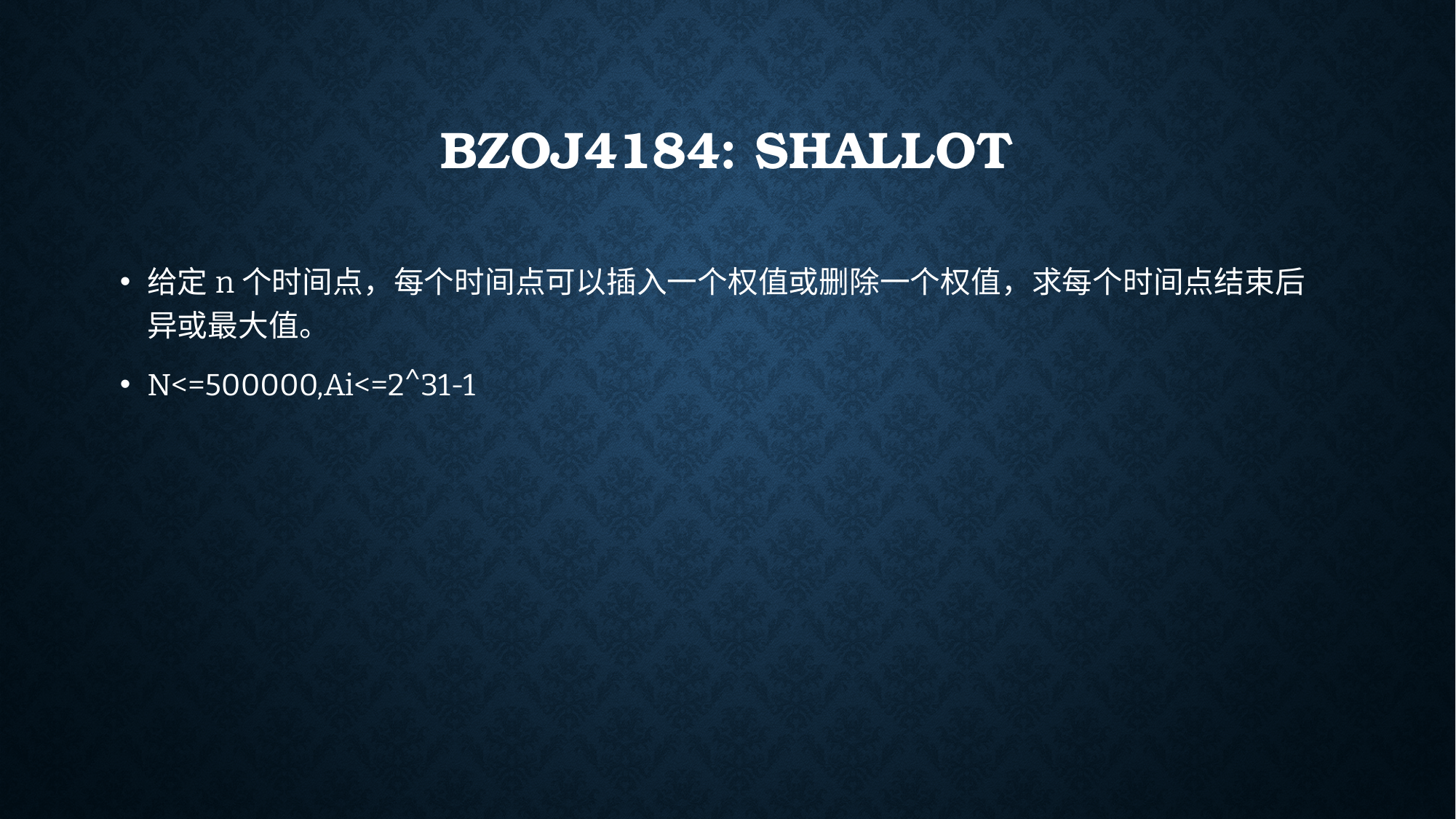

# BZOJ4184: shallot
给定n个时间点，每个时间点可以插入一个权值或删除一个权值，求每个时间点结束后异或最大值。
N<=500000,Ai<=2^31-1